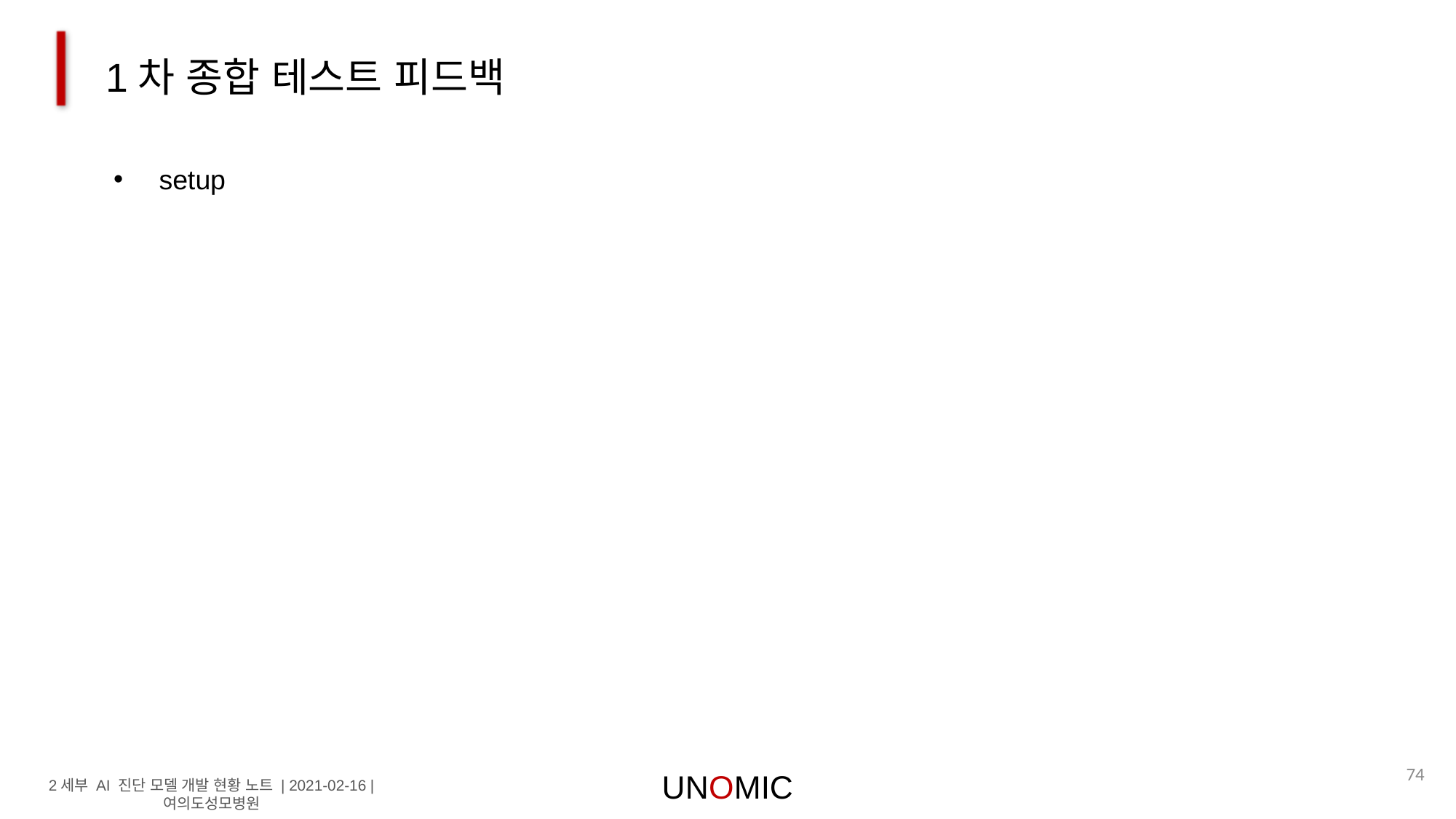

1차 종합 테스트 피드백

setup
74
UNOMIC
2세부 AI 진단 모델 개발 현황 노트 | 2021-02-16 | 여의도성모병원